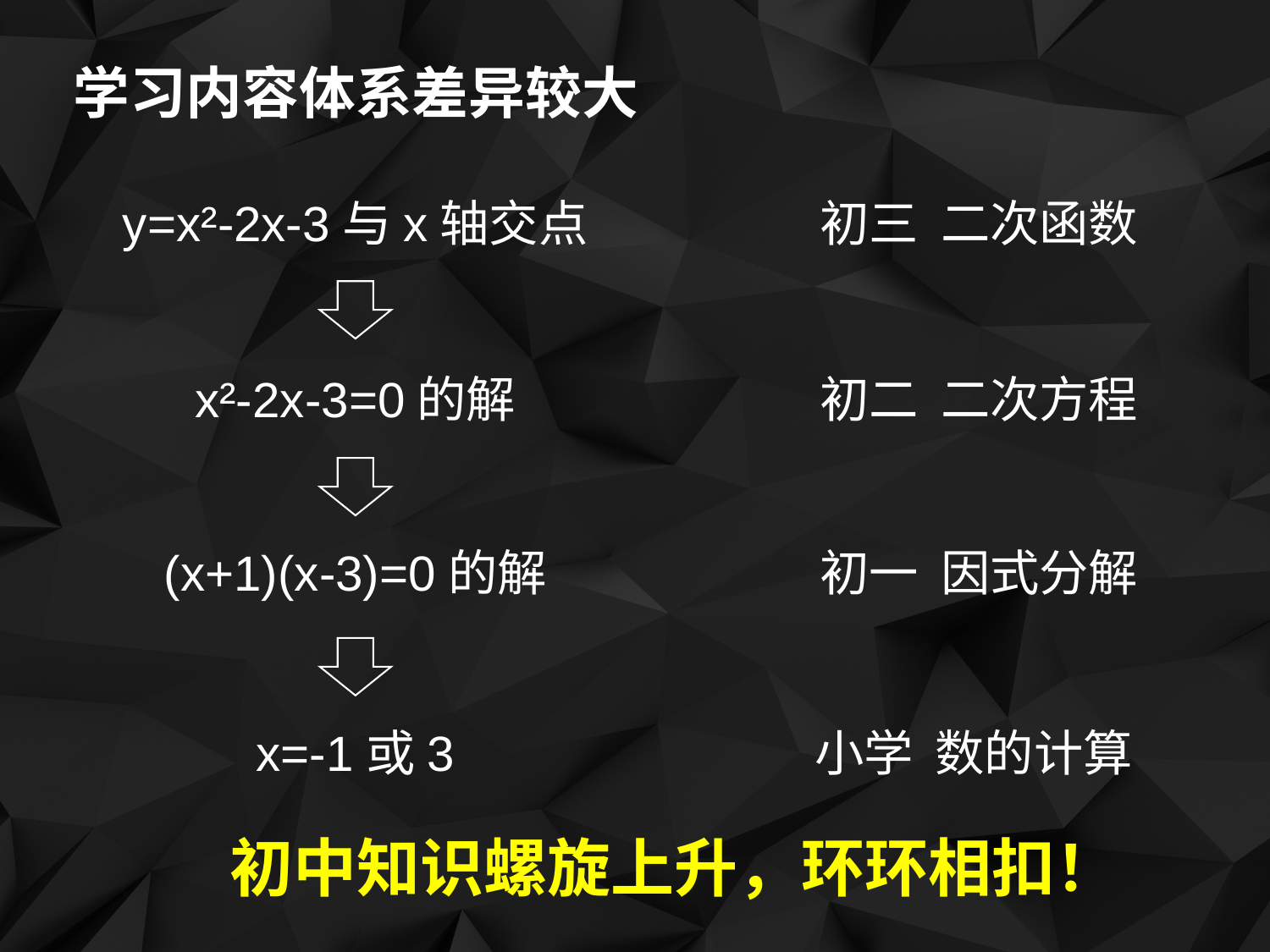

学习内容体系差异较大
初三  二次函数
y=x²-2x-3与x轴交点

初二  二次方程
x²-2x-3=0的解

(x+1)(x-3)=0的解
初一  因式分解

小学  数的计算
x=-1或3
初中知识螺旋上升，环环相扣！